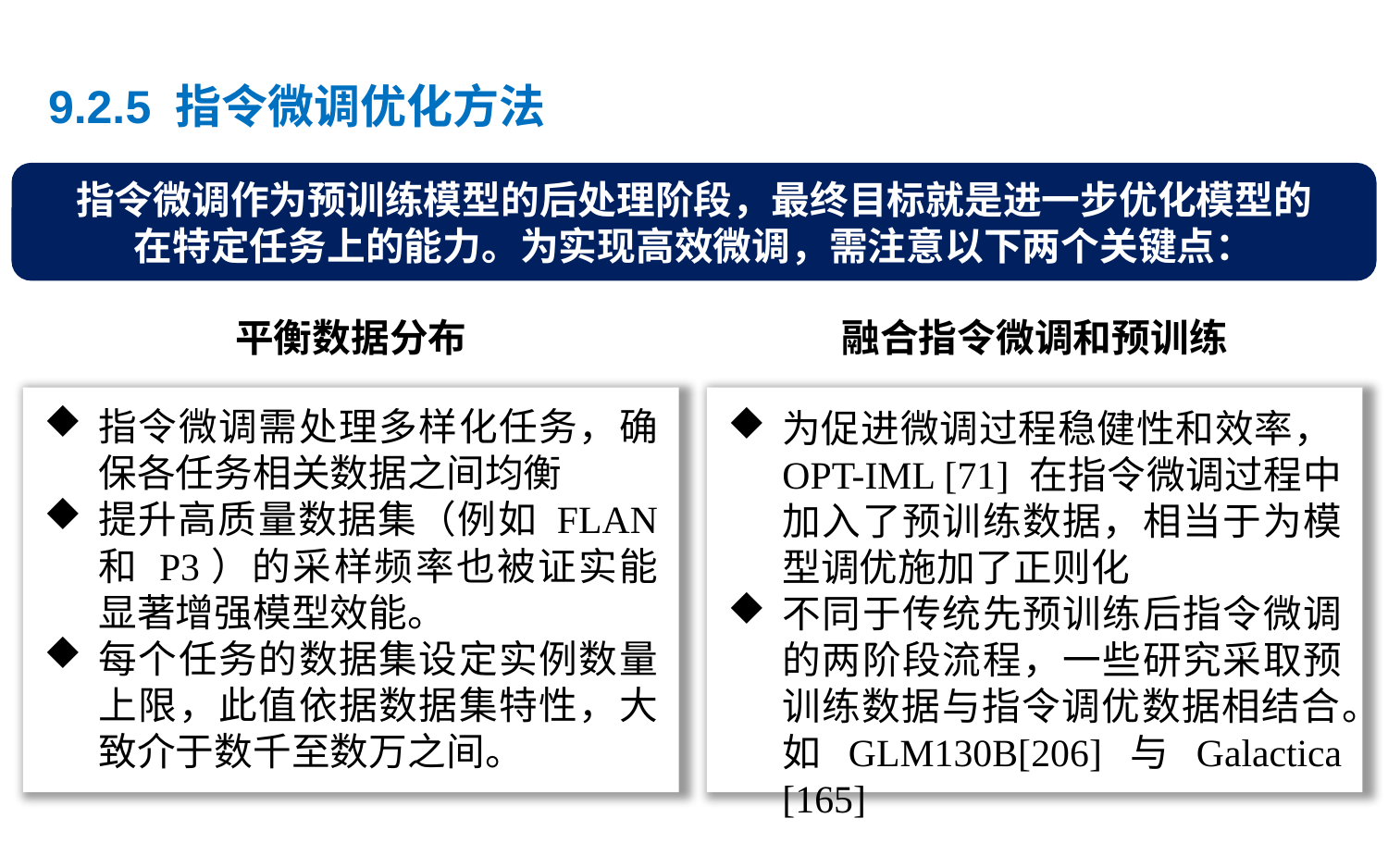

# 9.2.5 指令微调优化方法
指令微调作为预训练模型的后处理阶段，最终目标就是进一步优化模型的
在特定任务上的能力。为实现高效微调，需注意以下两个关键点：
平衡数据分布

指令微调需处理多样化任务，确保各任务相关数据之间均衡
提升高质量数据集（例如 FLAN 和 P3）的采样频率也被证实能显著增强模型效能。
每个任务的数据集设定实例数量上限，此值依据数据集特性，大 致介于数千至数万之间。
融合指令微调和预训练

为促进微调过程稳健性和效率，OPT-IML [71] 在指令微调过程中加入了预训练数据，相当于为模型调优施加了正则化
不同于传统先预训练后指令微调的两阶段流程，一些研究采取预训练数据与指令调优数据相结合。如GLM130B[206]与Galactica [165]